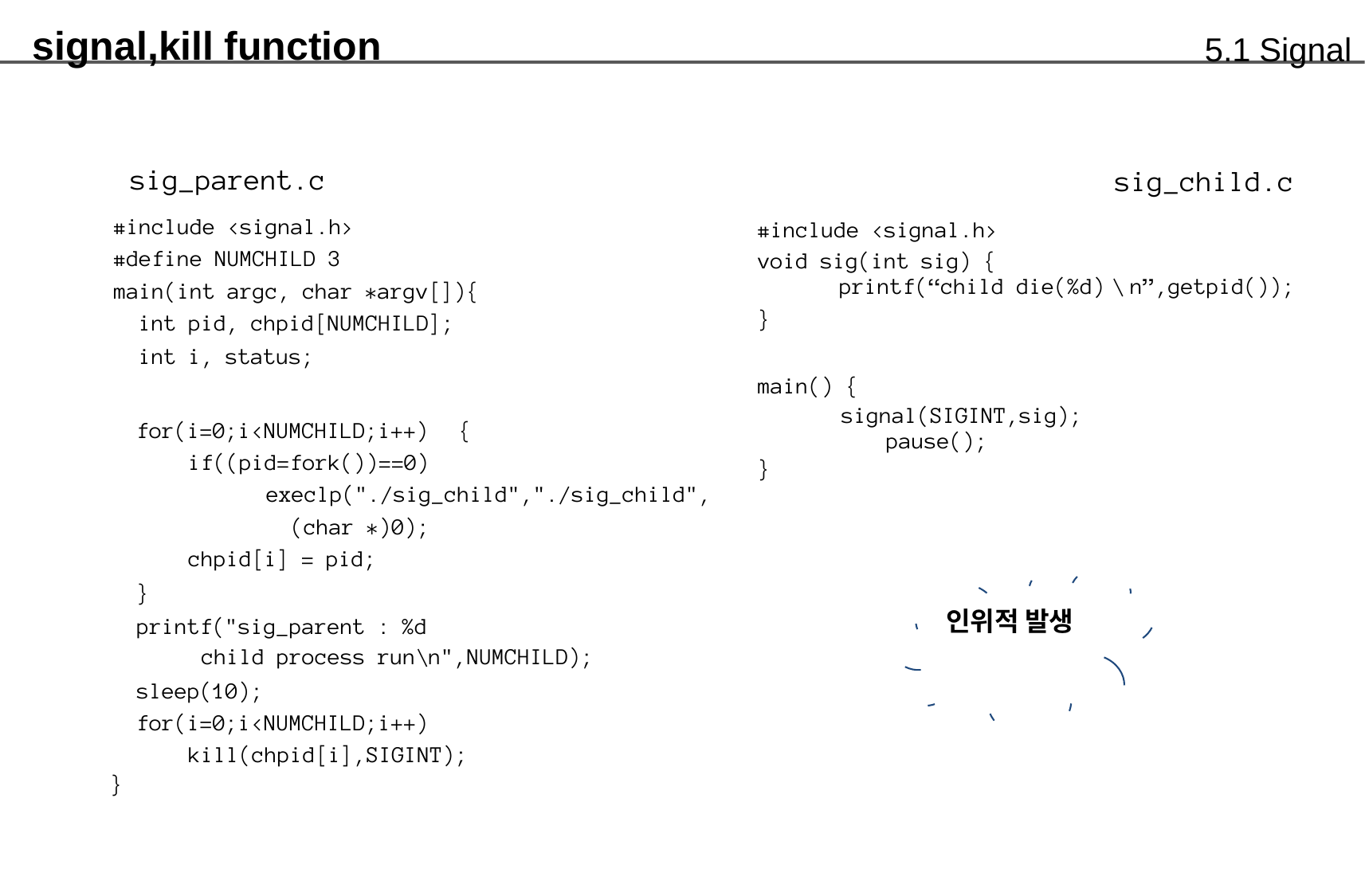

signal,kill function

		sig_parent.c

	#include  <signal.h>
	#define  NUMCHILD  3
	main(int  argc,  char  *argv[]){
			int  pid,  chpid[NUMCHILD];
			int  i,  status;
			5.1 Signal

		sig_child.c

#include  <signal.h>
void  sig(int  sig)  {
	printf(“child  die(%d) \ n”,getpid());
}

main()  {

signal(SIGINT,sig);
	pause();

		인위적 발생
for(i=0;i<NUMCHILD;i++)     {
	if((pid=fork())==0)
			execlp("./sig_child","./sig_child",
				(char  *)0);
	chpid[i]  =  pid;
}
printf("sig_parent  :  %d
		child  process  run\n",NUMCHILD);
sleep(10);
for(i=0;i<NUMCHILD;i++)
	kill(chpid[i],SIGINT);
}

}